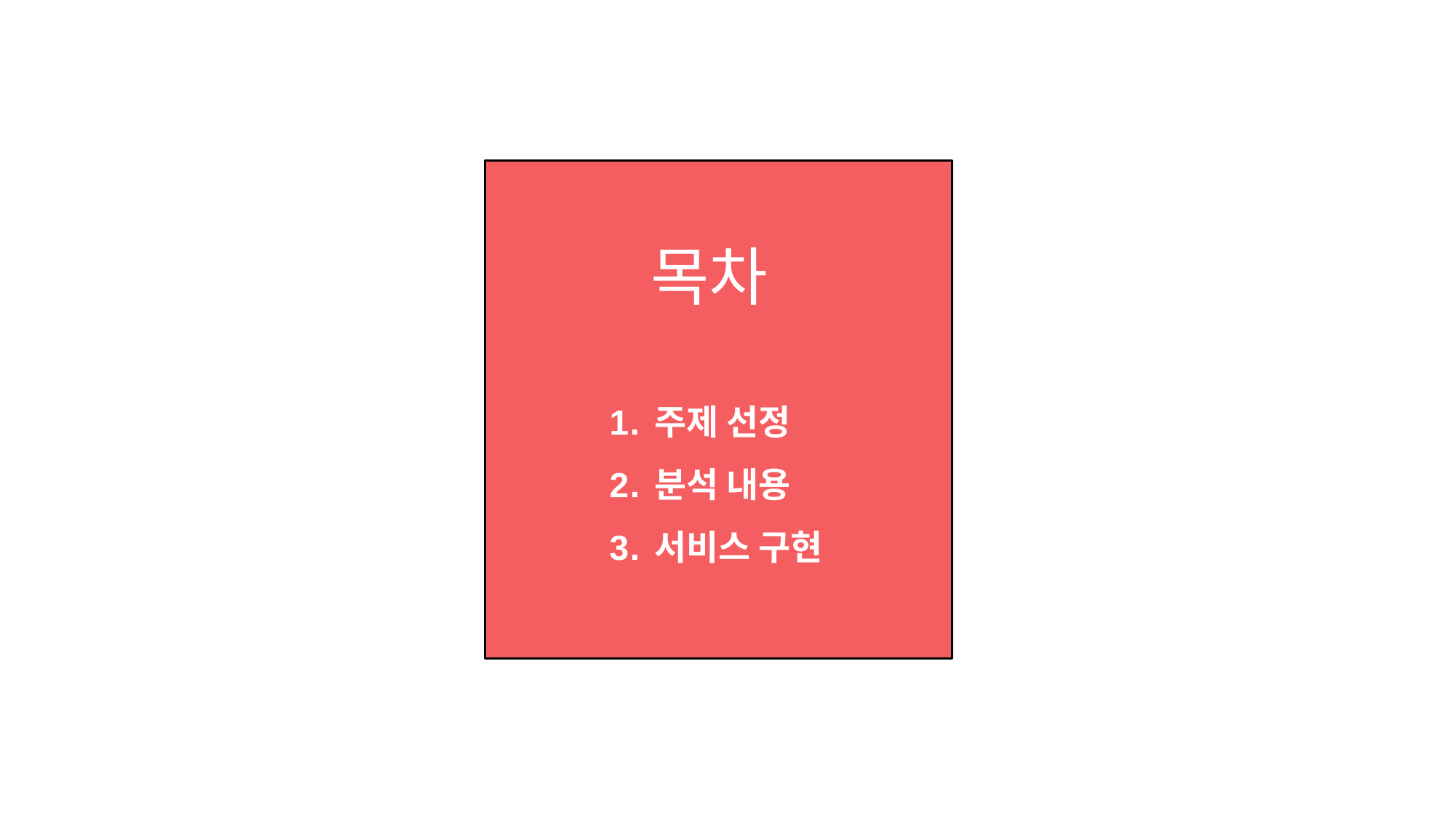

목차

주제 선정
분석 내용
서비스 구현